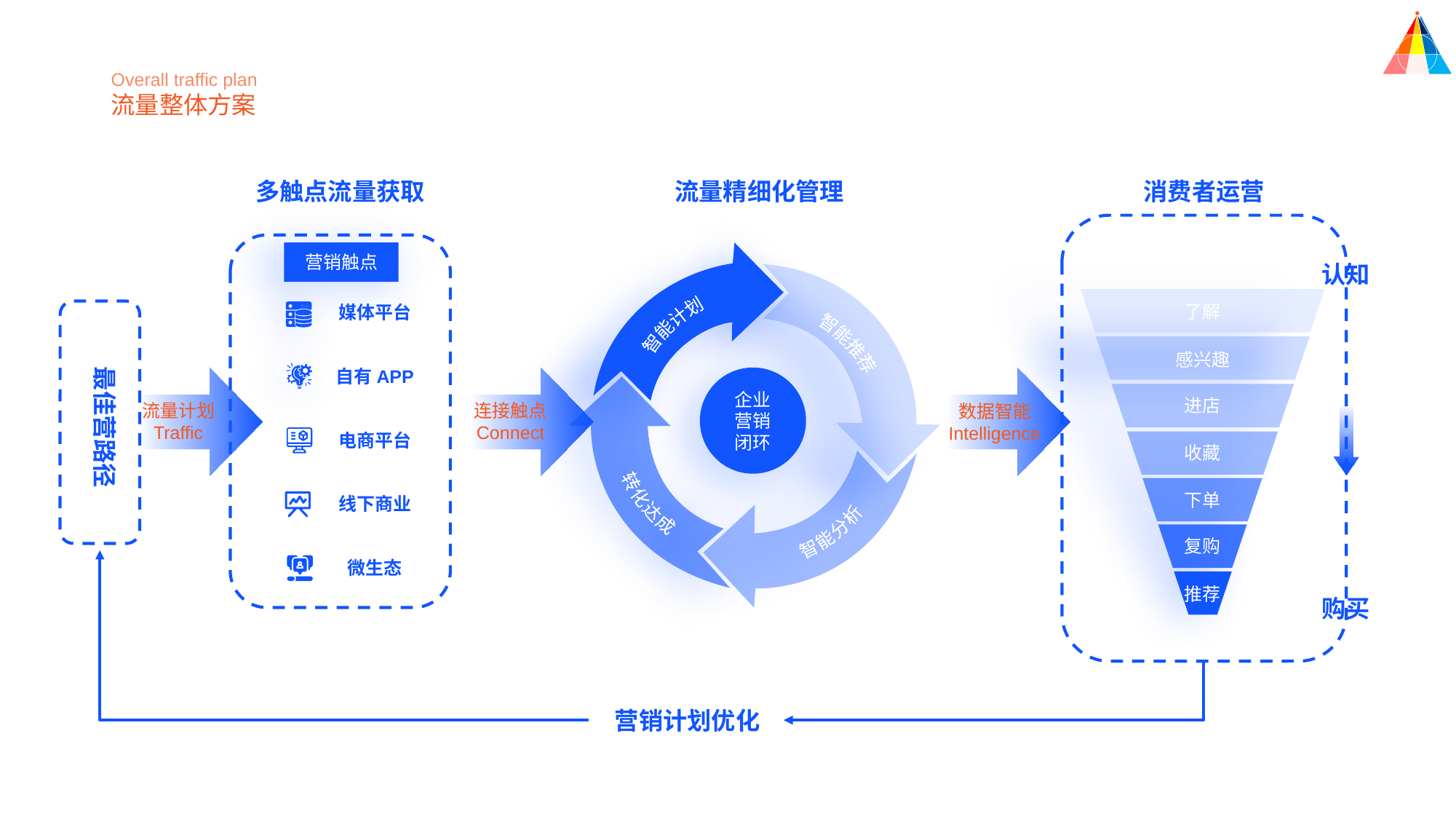

Overall traffic plan
流量整体方案
多触点流量获取
流量精细化管理
消费者运营

营销触点
认知

了解
媒体平台

智能计划
最佳营路径
智能推荐

感兴趣
自有APP

企业
营销
闭环

进店
连接触点
Connect
流量计划
Traffic
数据智能
Intelligence

电商平台

转化达成

收藏

智能分析

下单
线下商业

复购

微生态

推荐
购买

营销计划优化